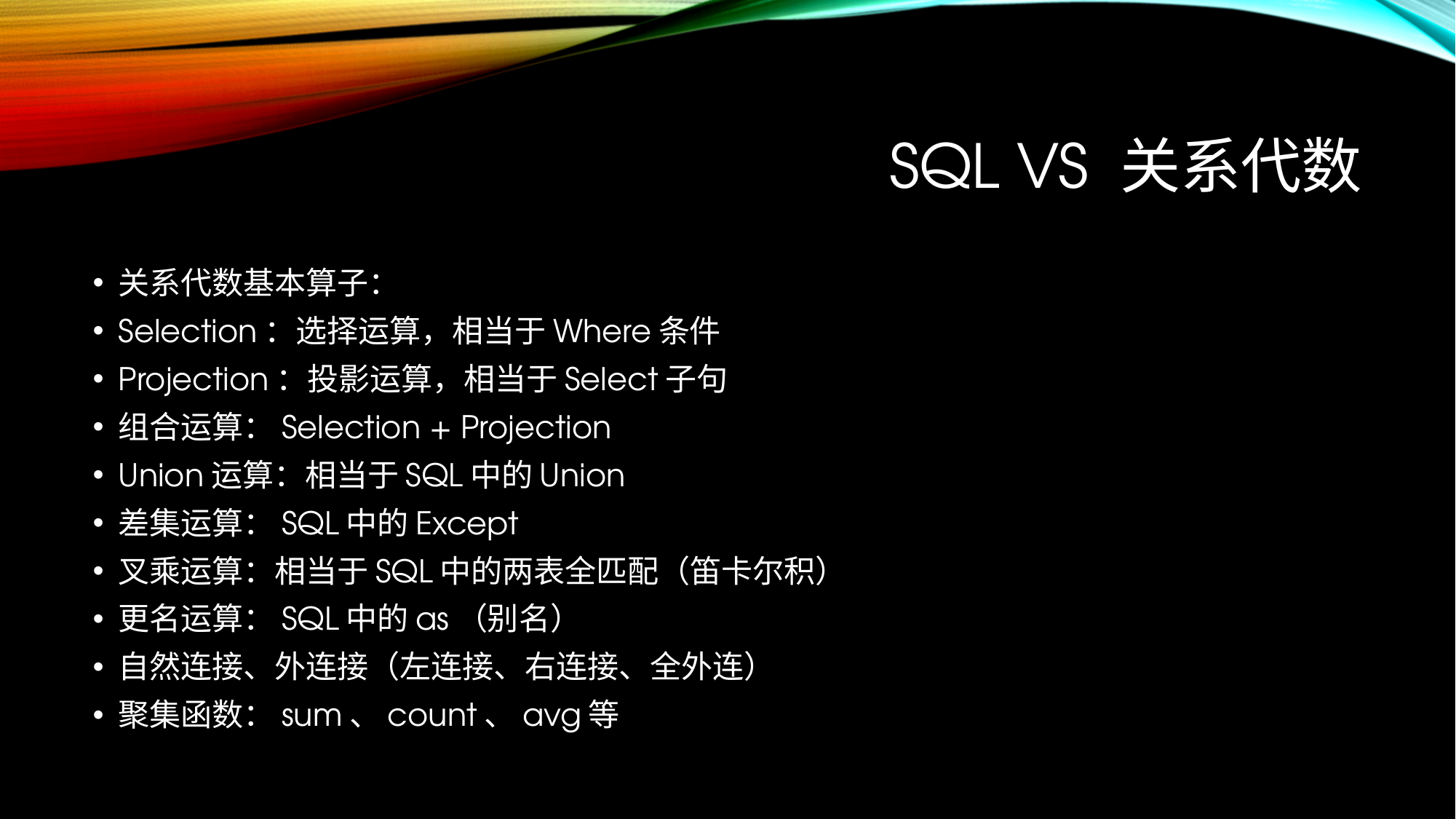

# SQL vs 关系代数
关系代数基本算子：
Selection：选择运算，相当于Where条件
Projection：投影运算，相当于Select子句
组合运算：Selection + Projection
Union运算：相当于SQL中的Union
差集运算：SQL中的Except
叉乘运算：相当于SQL中的两表全匹配（笛卡尔积）
更名运算：SQL中的as（别名）
自然连接、外连接（左连接、右连接、全外连）
聚集函数：sum、count、avg等